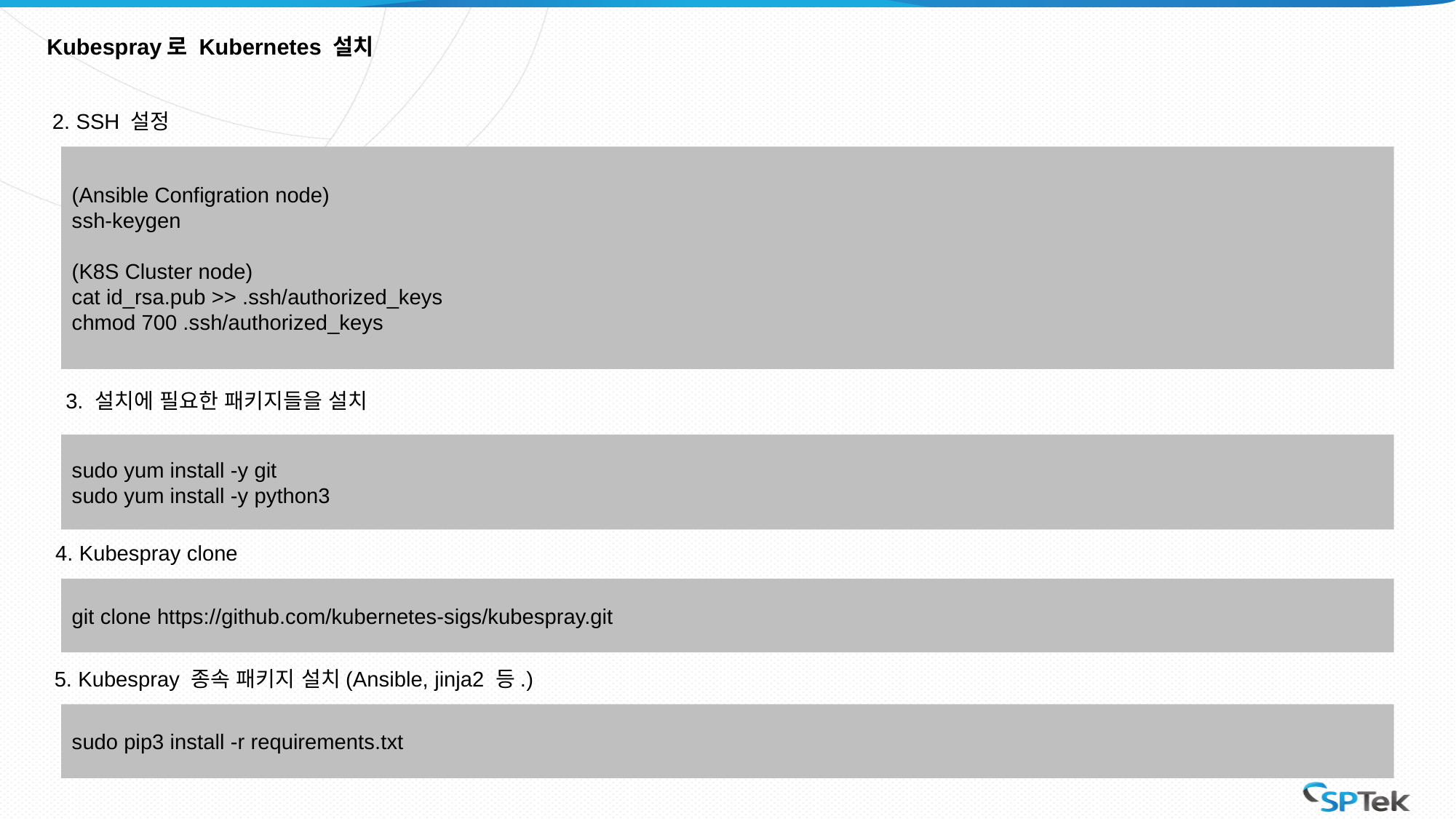

# Kubespray로 Kubernetes 설치
2. SSH 설정
(Ansible Configration node)
ssh-keygen

(K8S Cluster node)
cat id_rsa.pub >> .ssh/authorized_keys
chmod 700 .ssh/authorized_keys
3. 설치에 필요한 패키지들을 설치
sudo yum install -y git
sudo yum install -y python3
4. Kubespray clone
git clone https://github.com/kubernetes-sigs/kubespray.git
5. Kubespray 종속 패키지 설치(Ansible, jinja2 등.)
sudo pip3 install -r requirements.txt